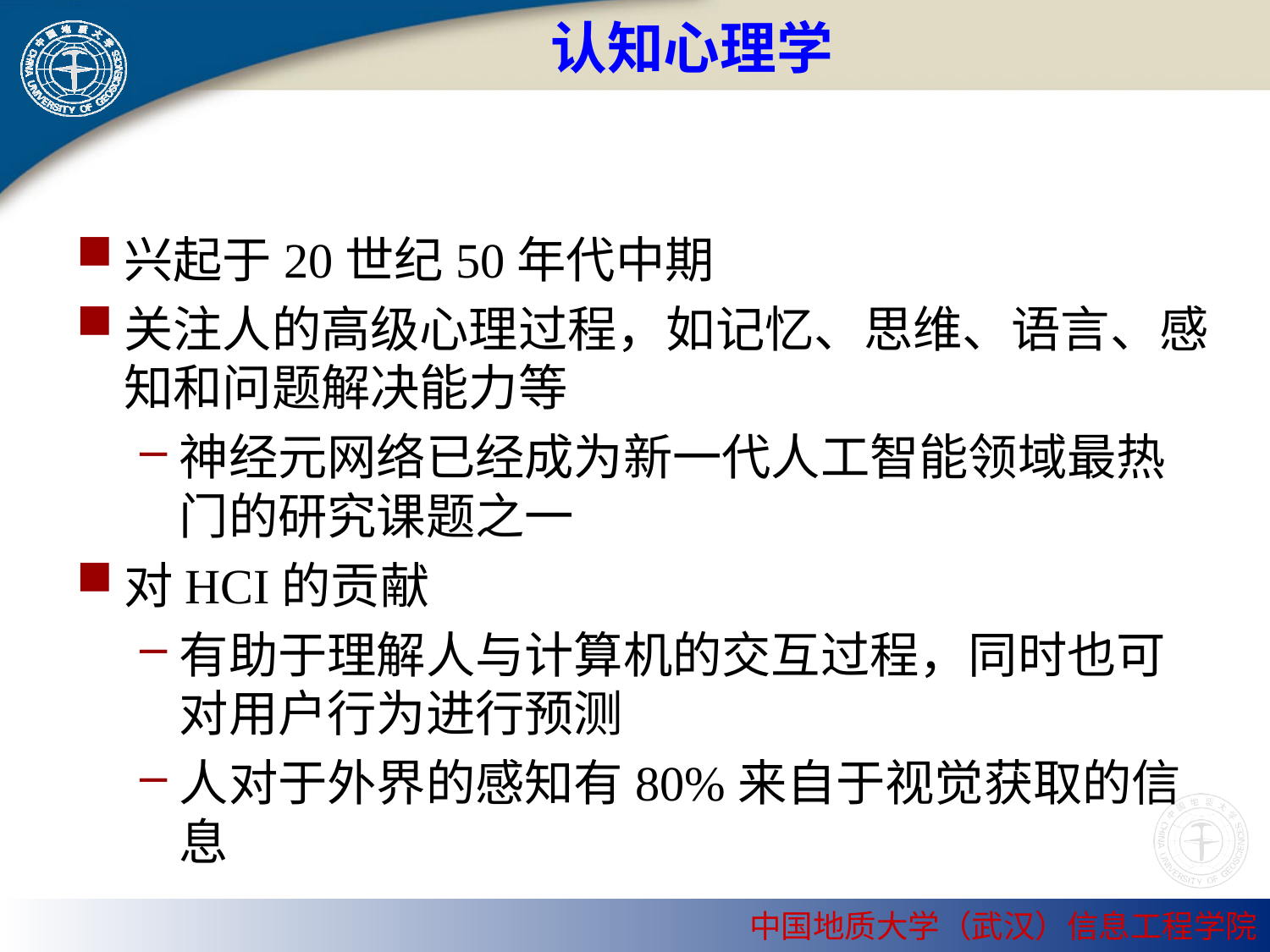

# 认知心理学
兴起于20世纪50年代中期
关注人的高级心理过程，如记忆、思维、语言、感知和问题解决能力等
神经元网络已经成为新一代人工智能领域最热门的研究课题之一
对HCI的贡献
有助于理解人与计算机的交互过程，同时也可对用户行为进行预测
人对于外界的感知有80%来自于视觉获取的信息